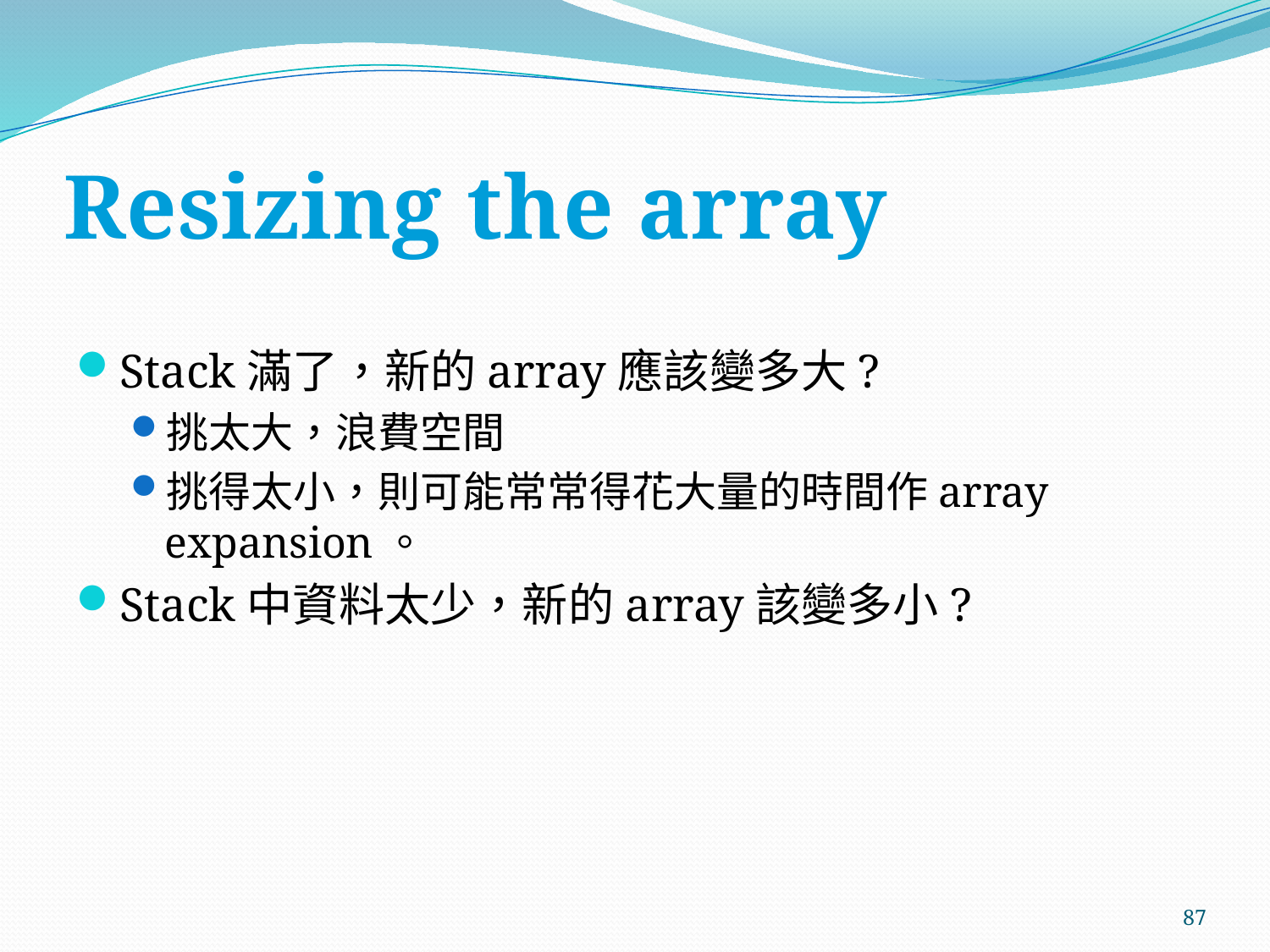

# Resizing the array
Stack滿了，新的array應該變多大?
挑太大，浪費空間
挑得太小，則可能常常得花大量的時間作array expansion。
Stack中資料太少，新的array該變多小?
87